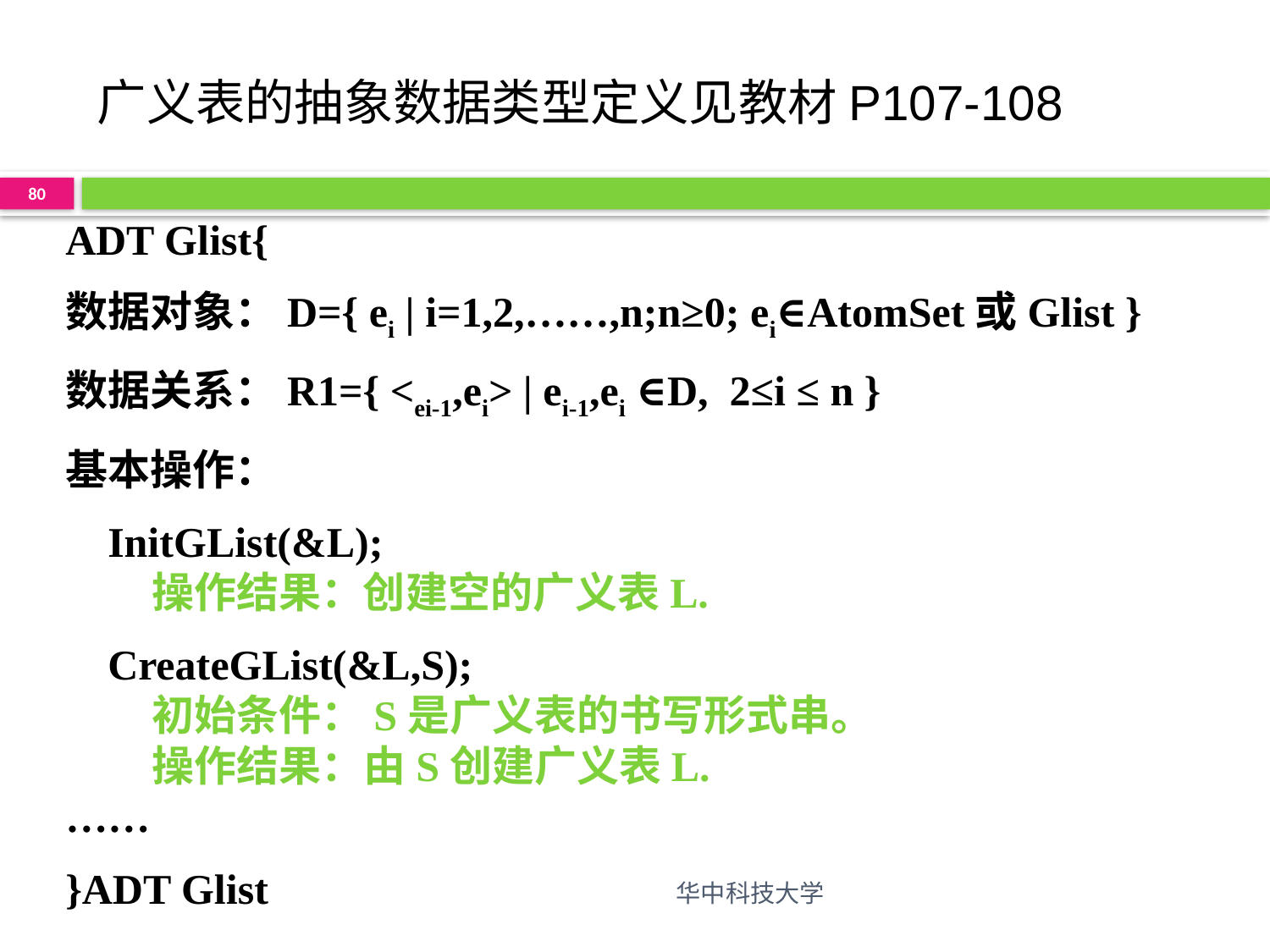

# 广义表的抽象数据类型定义见教材P107-108
80
ADT Glist{
数据对象：D={ ei | i=1,2,……,n;n≥0; ei∈AtomSet或Glist }
数据关系：R1={ <ei-1,ei> | ei-1,ei ∈D,  2≤i ≤ n }
基本操作：
    InitGList(&L);
        操作结果：创建空的广义表L.
    CreateGList(&L,S);
        初始条件：S是广义表的书写形式串。
        操作结果：由S创建广义表L.
……
}ADT Glist
华中科技大学